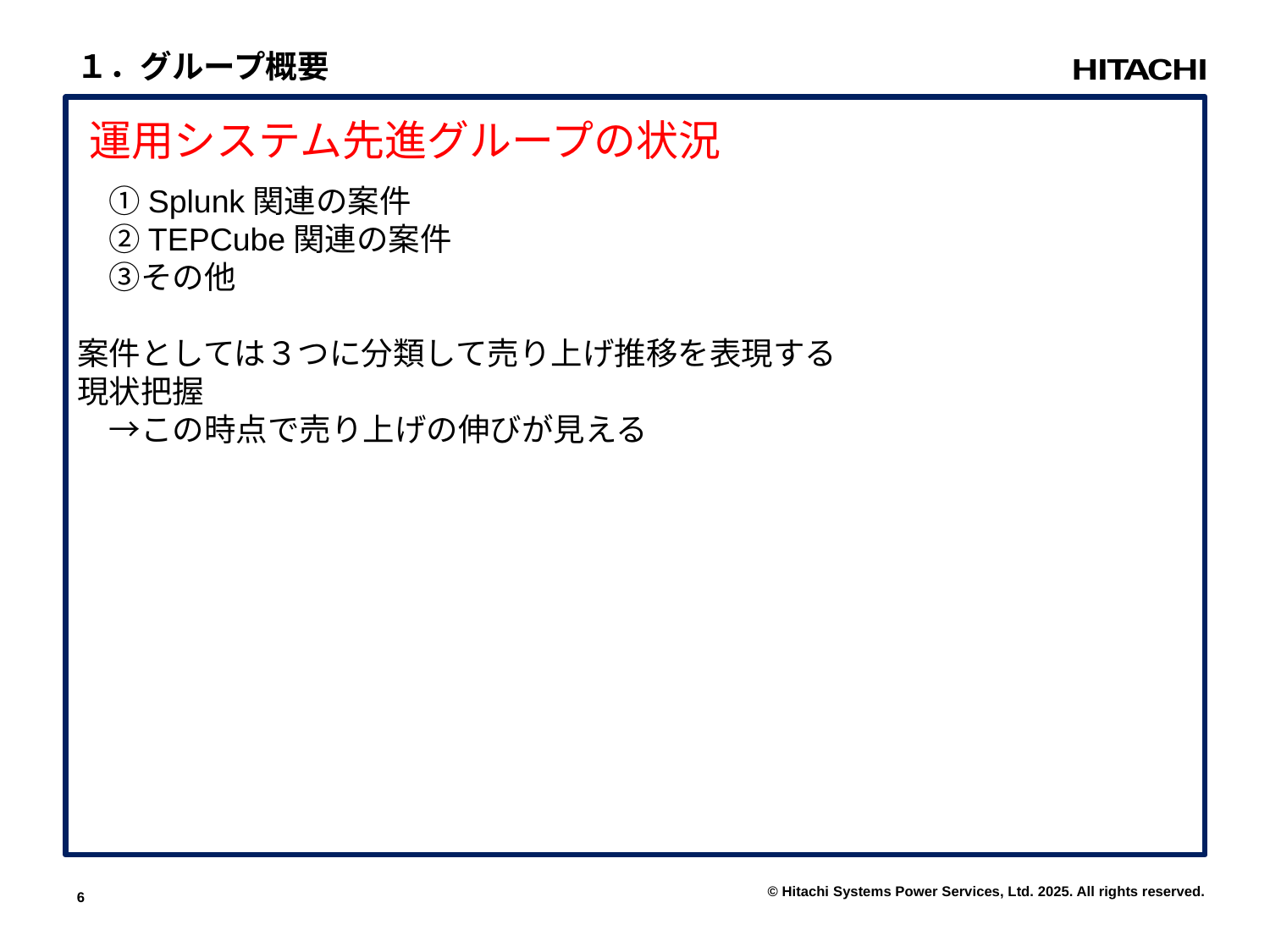

１．グループ概要

運用システム先進グループの状況
　①Splunk関連の案件
　②TEPCube関連の案件
　③その他

案件としては３つに分類して売り上げ推移を表現する
現状把握
　→この時点で売り上げの伸びが見える
6